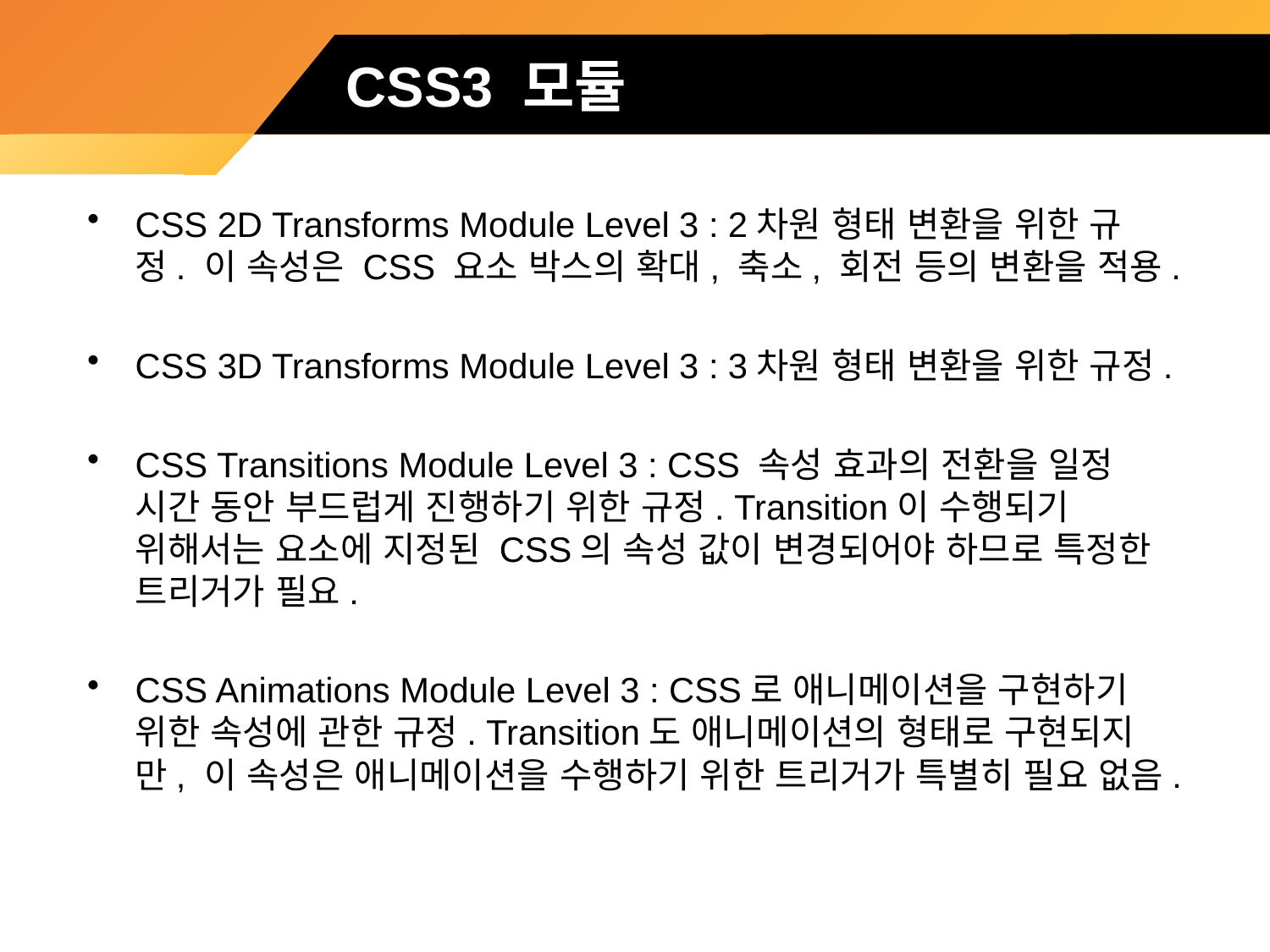

# CSS3 모듈
CSS 2D Transforms Module Level 3 : 2차원 형태 변환을 위한 규정. 이 속성은 CSS 요소 박스의 확대, 축소, 회전 등의 변환을 적용.

CSS 3D Transforms Module Level 3 : 3차원 형태 변환을 위한 규정.

CSS Transitions Module Level 3 : CSS 속성 효과의 전환을 일정 시간 동안 부드럽게 진행하기 위한 규정. Transition이 수행되기 위해서는 요소에 지정된 CSS의 속성 값이 변경되어야 하므로 특정한 트리거가 필요.

CSS Animations Module Level 3 : CSS로 애니메이션을 구현하기 위한 속성에 관한 규정. Transition도 애니메이션의 형태로 구현되지만, 이 속성은 애니메이션을 수행하기 위한 트리거가 특별히 필요 없음.